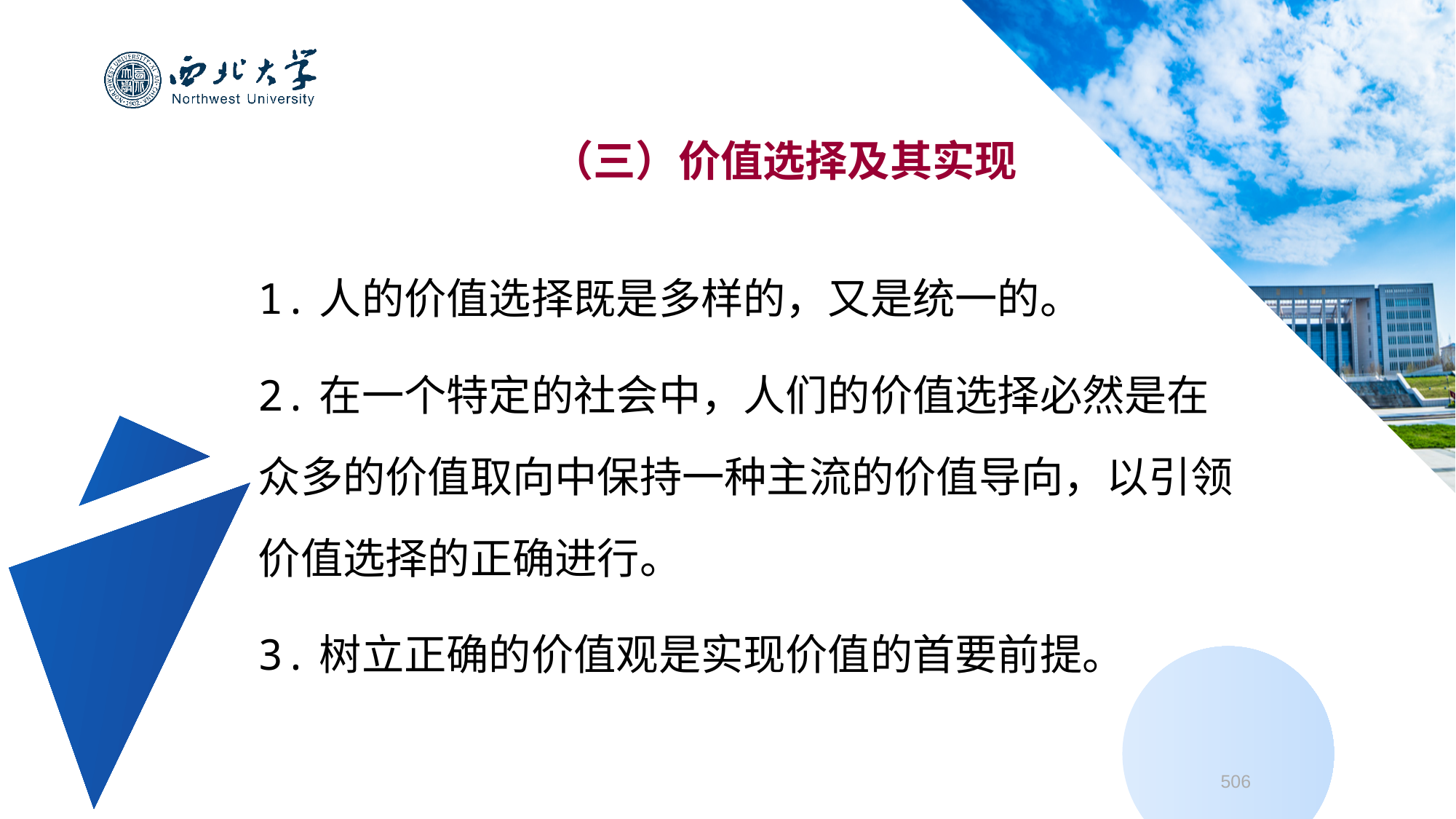

（三）价值选择及其实现
1.人的价值选择既是多样的，又是统一的。
2.在一个特定的社会中，人们的价值选择必然是在众多的价值取向中保持一种主流的价值导向，以引领价值选择的正确进行。
3.树立正确的价值观是实现价值的首要前提。
506